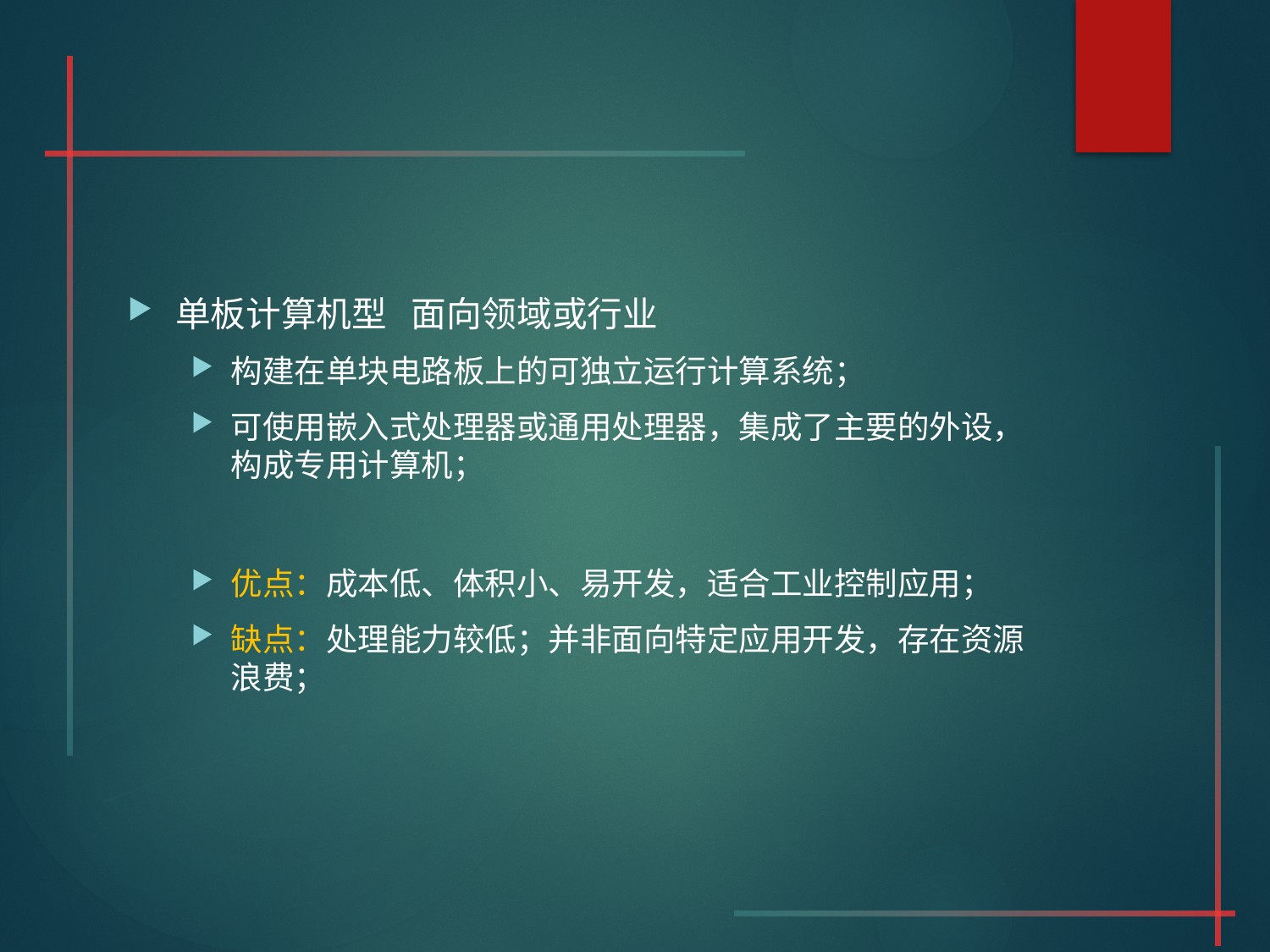

47
单板计算机型   面向领域或行业
构建在单块电路板上的可独立运行计算系统；
可使用嵌入式处理器或通用处理器，集成了主要的外设，构成专用计算机；

优点：成本低、体积小、易开发，适合工业控制应用；
缺点：处理能力较低；并非面向特定应用开发，存在资源浪费；